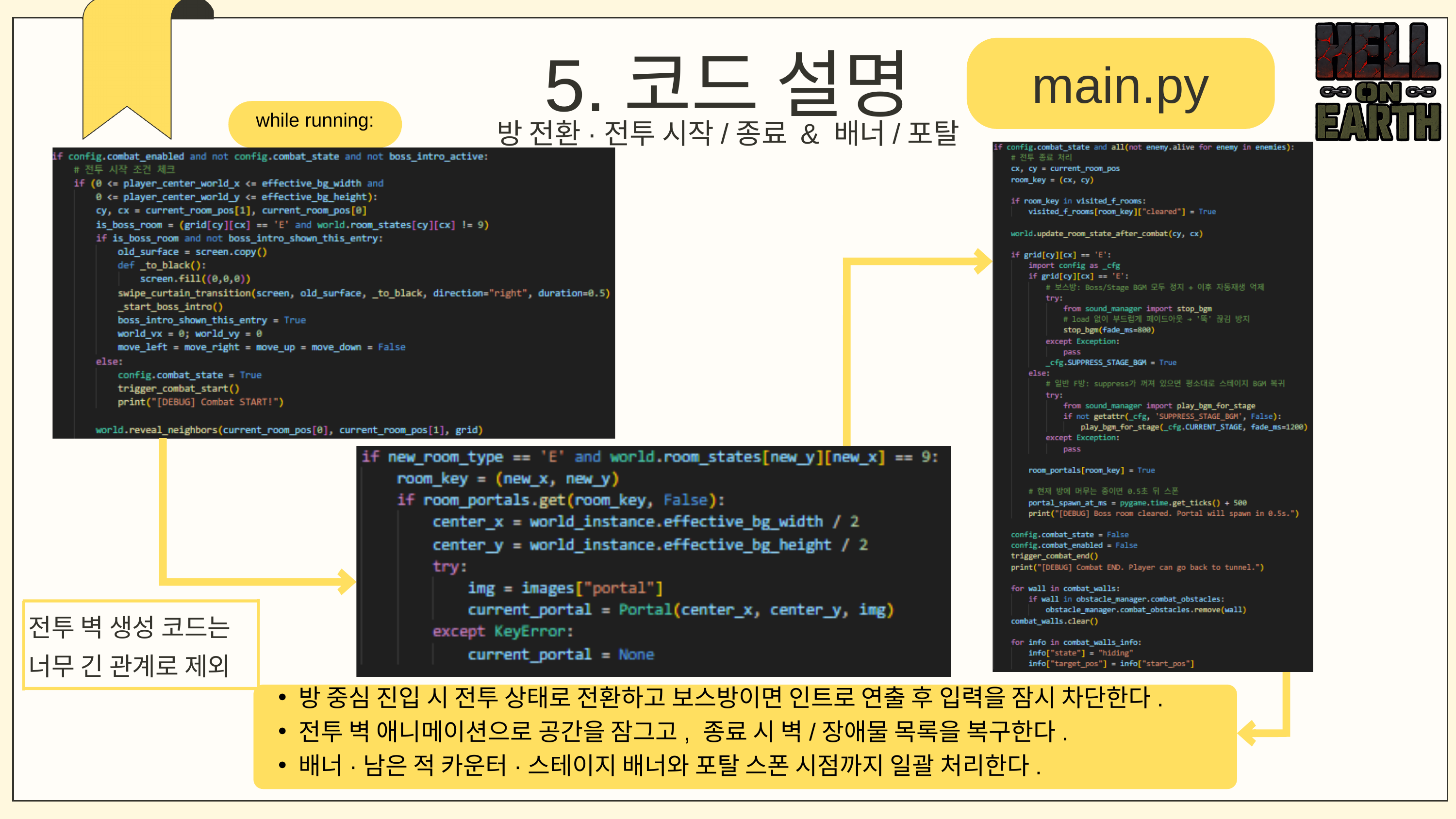

5.코드 설명

main.py

while running:
방 전환·전투 시작/종료 & 배너/포탈

전투 벽 생성 코드는 너무 긴 관계로 제외

방 중심 진입 시 전투 상태로 전환하고 보스방이면 인트로 연출 후 입력을 잠시 차단한다.
전투 벽 애니메이션으로 공간을 잠그고, 종료 시 벽/장애물 목록을 복구한다.
배너·남은 적 카운터·스테이지 배너와 포탈 스폰 시점까지 일괄 처리한다.